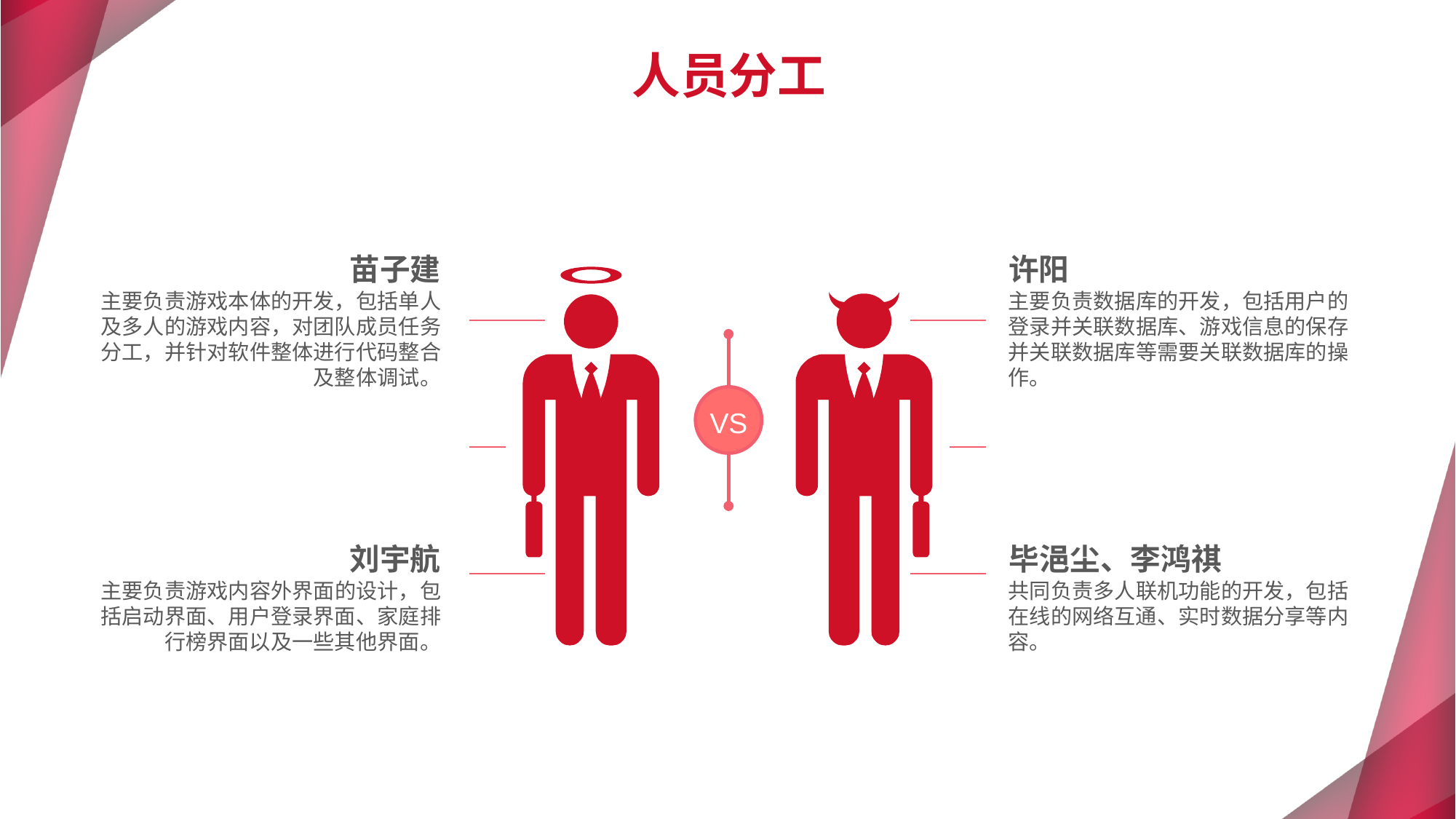

人员分工
苗子建
主要负责游戏本体的开发，包括单人及多人的游戏内容，对团队成员任务分工，并针对软件整体进行代码整合及整体调试。
许阳
主要负责数据库的开发，包括用户的登录并关联数据库、游戏信息的保存并关联数据库等需要关联数据库的操作。

VS
刘宇航
主要负责游戏内容外界面的设计，包括启动界面、用户登录界面、家庭排行榜界面以及一些其他界面。
毕浥尘、李鸿祺
共同负责多人联机功能的开发，包括在线的网络互通、实时数据分享等内容。